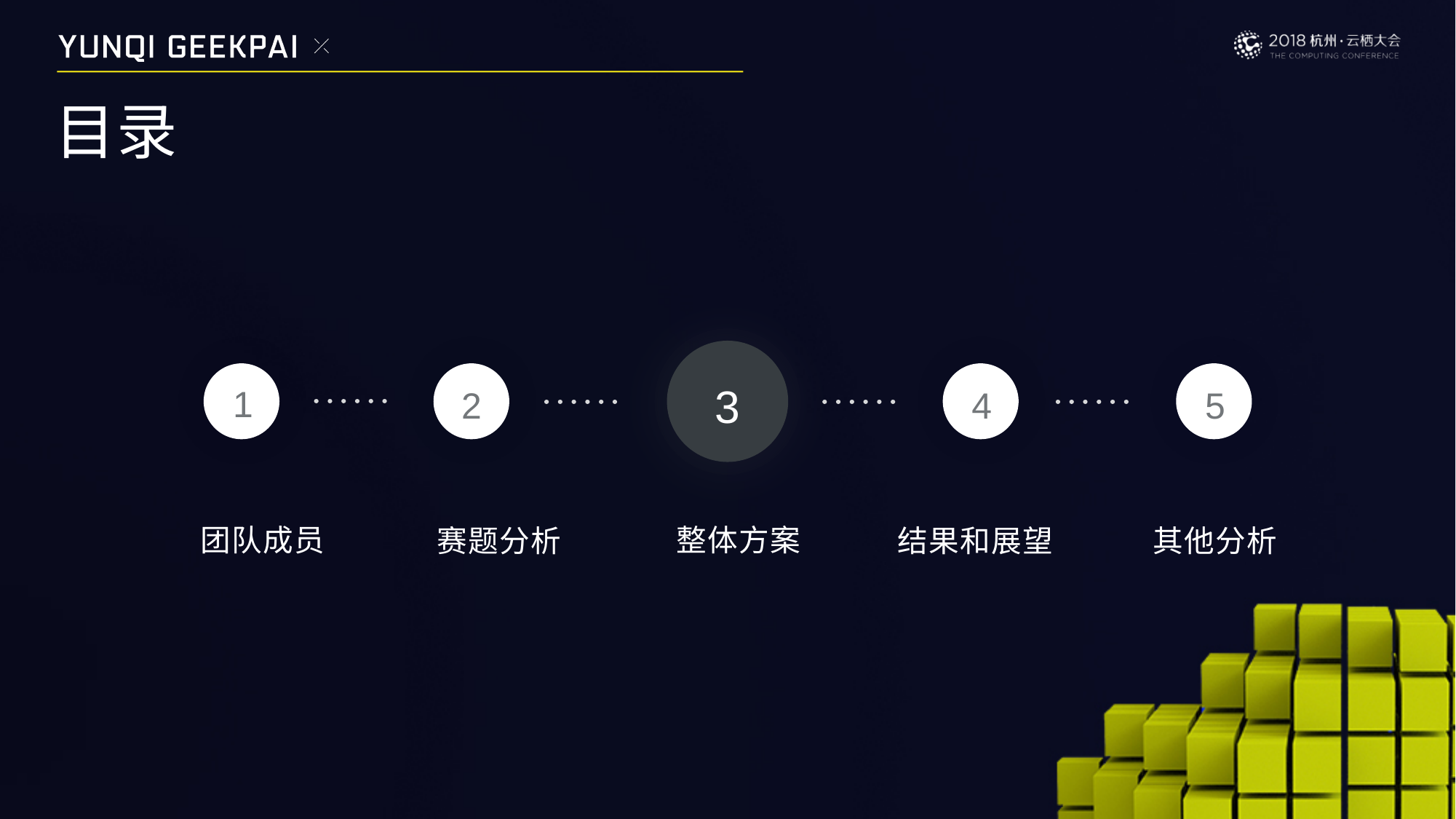

目录

3
1
2
4
5

整体方案
团队成员
赛题分析
结果和展望
其他分析